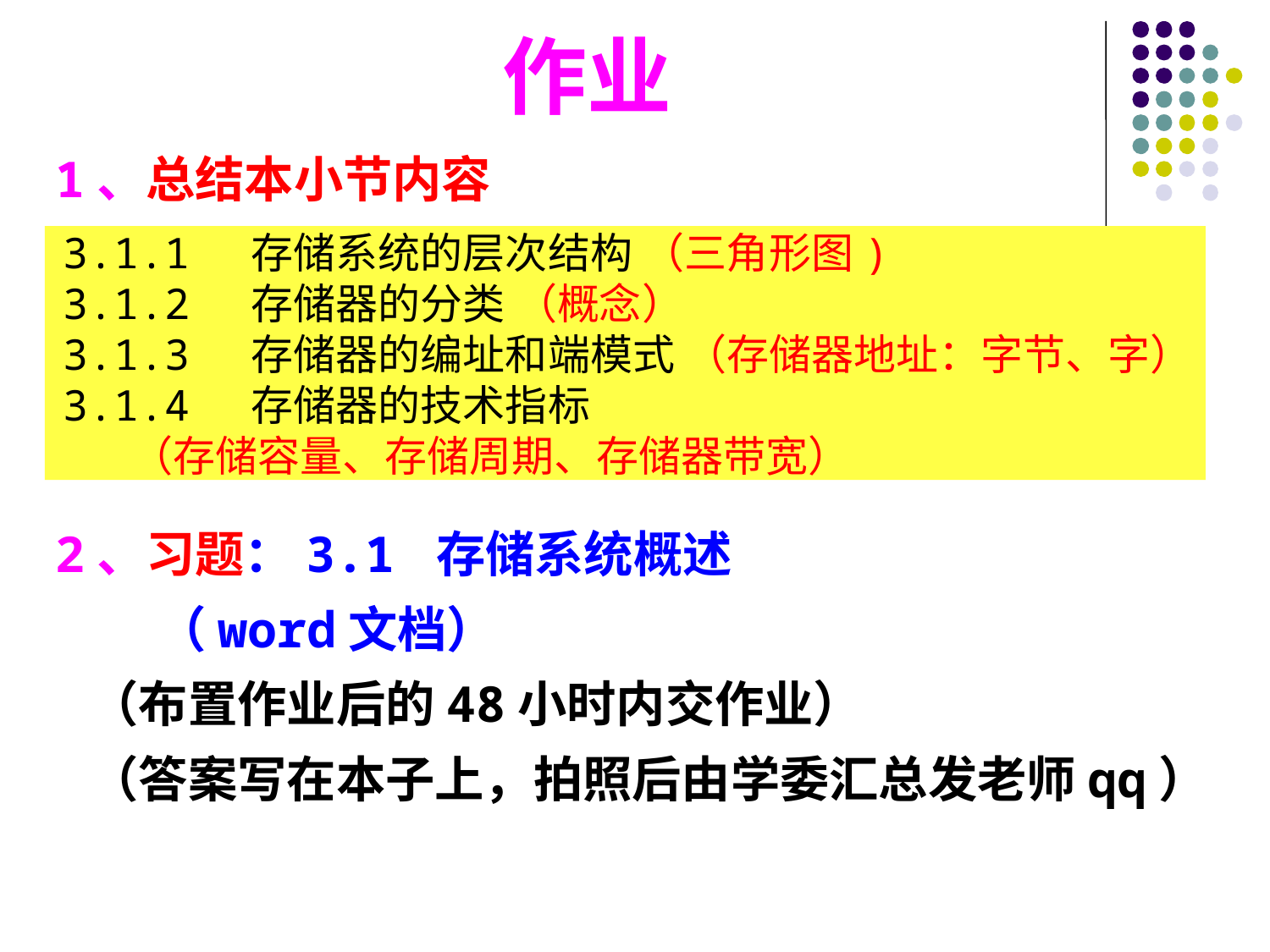

# 作业
1、总结本小节内容

2、习题：3.1 存储系统概述
        （word文档）
  （布置作业后的48小时内交作业）
  （答案写在本子上，拍照后由学委汇总发老师qq）
3.1.1  存储系统的层次结构 （三角形图)
3.1.2  存储器的分类 （概念）
3.1.3  存储器的编址和端模式 （存储器地址：字节、字）
3.1.4  存储器的技术指标
      （存储容量、存储周期、存储器带宽）